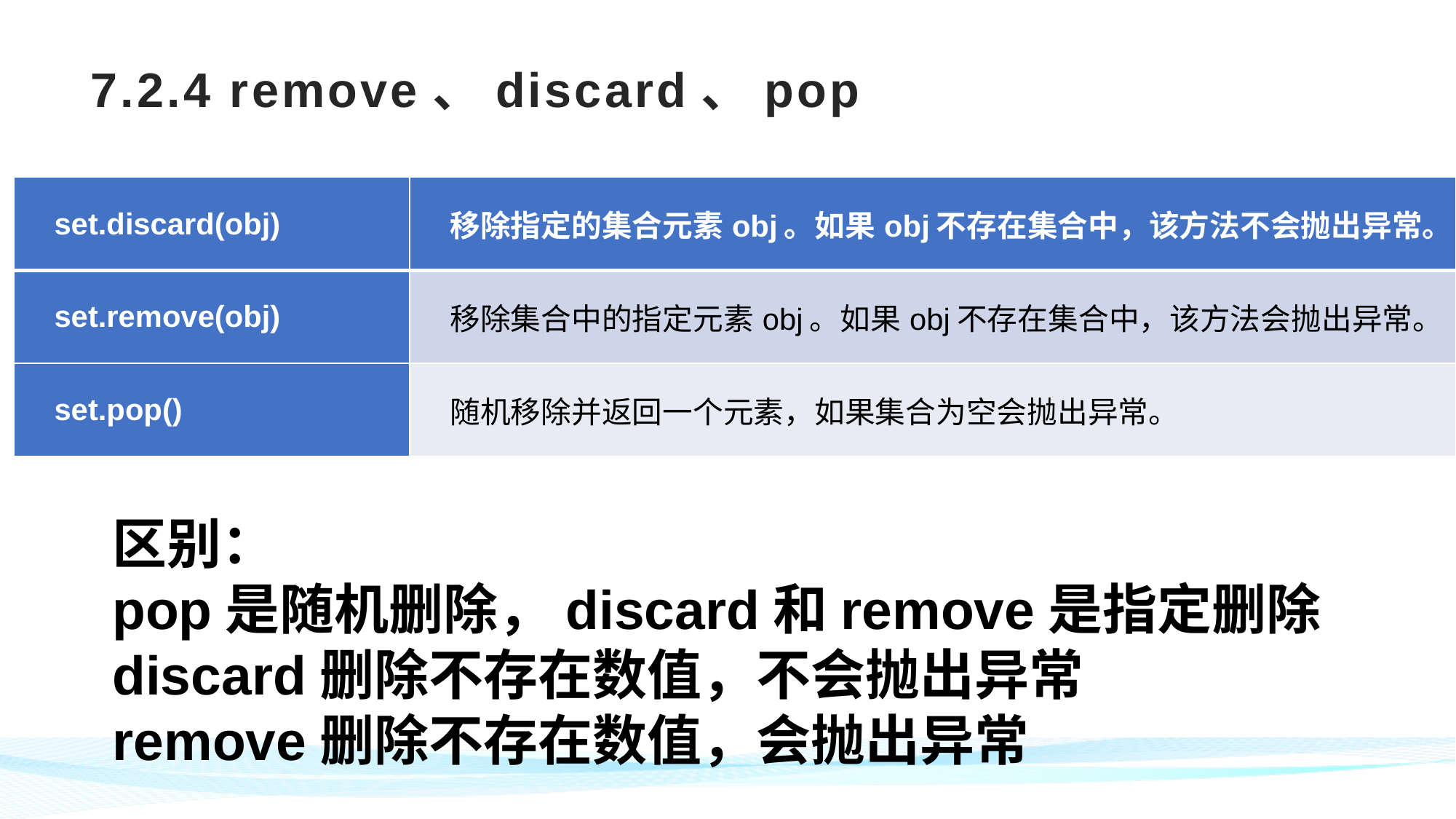

# 7.2.4 remove、discard、pop
| set.discard(obj) | 移除指定的集合元素obj。如果obj不存在集合中，该方法不会抛出异常。 |
| --- | --- |
| set.remove(obj) | 移除集合中的指定元素obj。如果obj不存在集合中，该方法会抛出异常。 |
| set.pop() | 随机移除并返回一个元素，如果集合为空会抛出异常。 |
区别：
pop是随机删除，discard和remove是指定删除
discard删除不存在数值，不会抛出异常
remove删除不存在数值，会抛出异常
83